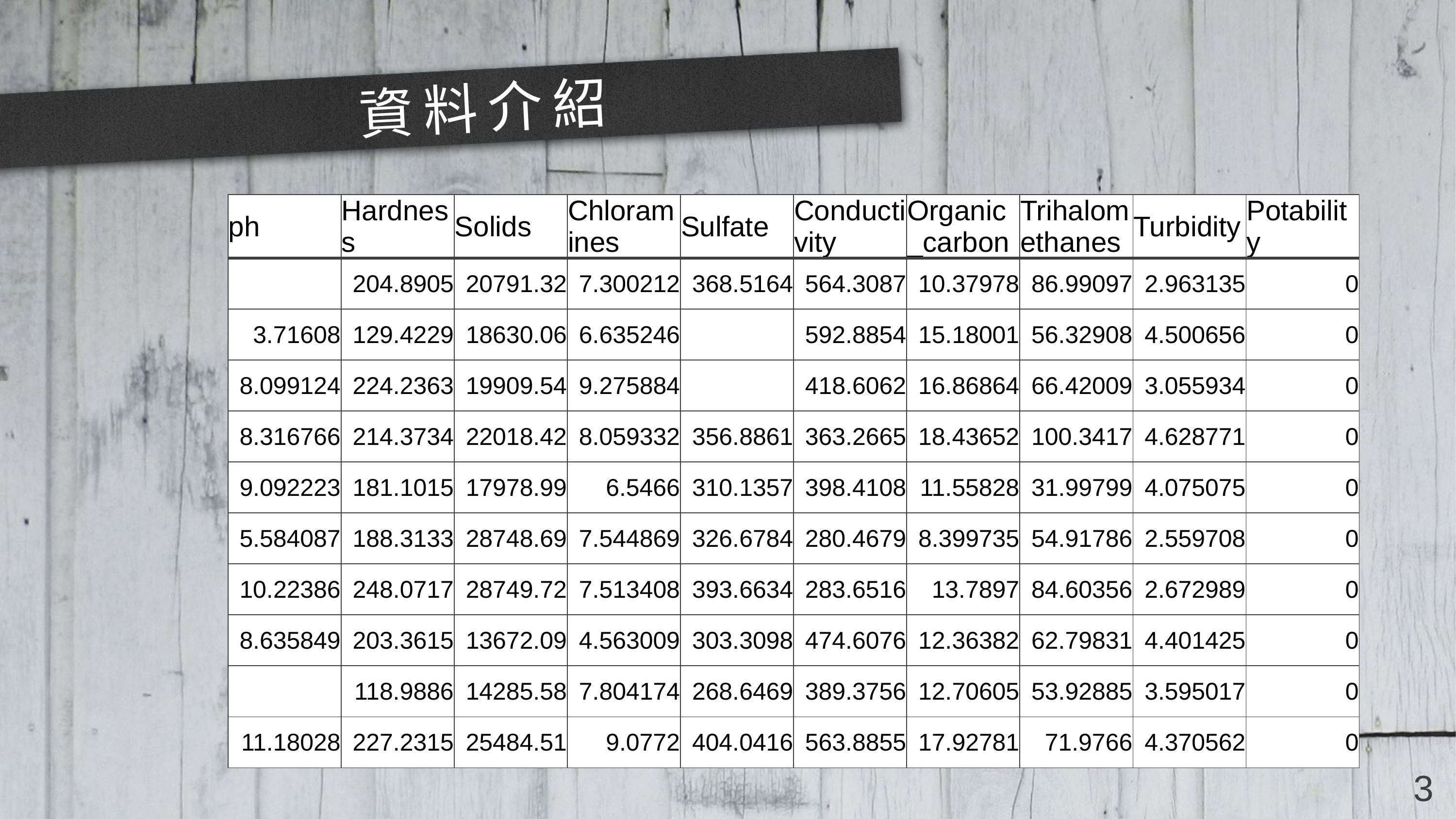

# 資料介紹
| ph | Hardness | Solids | Chloramines | Sulfate | Conductivity | Organic\_carbon | Trihalomethanes | Turbidity | Potability |
| --- | --- | --- | --- | --- | --- | --- | --- | --- | --- |
|  | 204.8905 | 20791.32 | 7.300212 | 368.5164 | 564.3087 | 10.37978 | 86.99097 | 2.963135 | 0 |
| 3.71608 | 129.4229 | 18630.06 | 6.635246 |  | 592.8854 | 15.18001 | 56.32908 | 4.500656 | 0 |
| 8.099124 | 224.2363 | 19909.54 | 9.275884 |  | 418.6062 | 16.86864 | 66.42009 | 3.055934 | 0 |
| 8.316766 | 214.3734 | 22018.42 | 8.059332 | 356.8861 | 363.2665 | 18.43652 | 100.3417 | 4.628771 | 0 |
| 9.092223 | 181.1015 | 17978.99 | 6.5466 | 310.1357 | 398.4108 | 11.55828 | 31.99799 | 4.075075 | 0 |
| 5.584087 | 188.3133 | 28748.69 | 7.544869 | 326.6784 | 280.4679 | 8.399735 | 54.91786 | 2.559708 | 0 |
| 10.22386 | 248.0717 | 28749.72 | 7.513408 | 393.6634 | 283.6516 | 13.7897 | 84.60356 | 2.672989 | 0 |
| 8.635849 | 203.3615 | 13672.09 | 4.563009 | 303.3098 | 474.6076 | 12.36382 | 62.79831 | 4.401425 | 0 |
|  | 118.9886 | 14285.58 | 7.804174 | 268.6469 | 389.3756 | 12.70605 | 53.92885 | 3.595017 | 0 |
| 11.18028 | 227.2315 | 25484.51 | 9.0772 | 404.0416 | 563.8855 | 17.92781 | 71.9766 | 4.370562 | 0 |
3